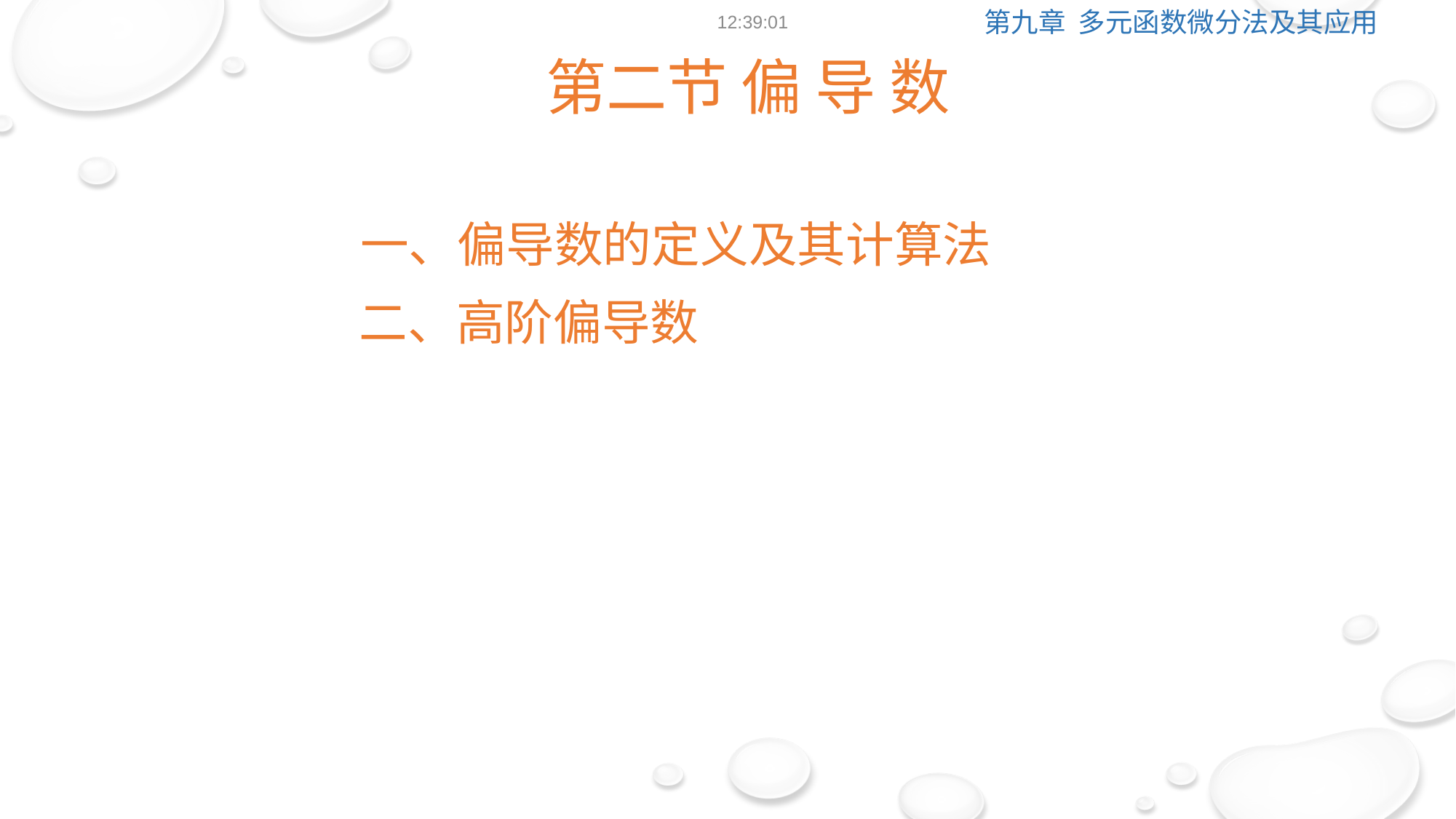

12:39:01
第二节 偏 导 数
一、偏导数的定义及其计算法
二、高阶偏导数